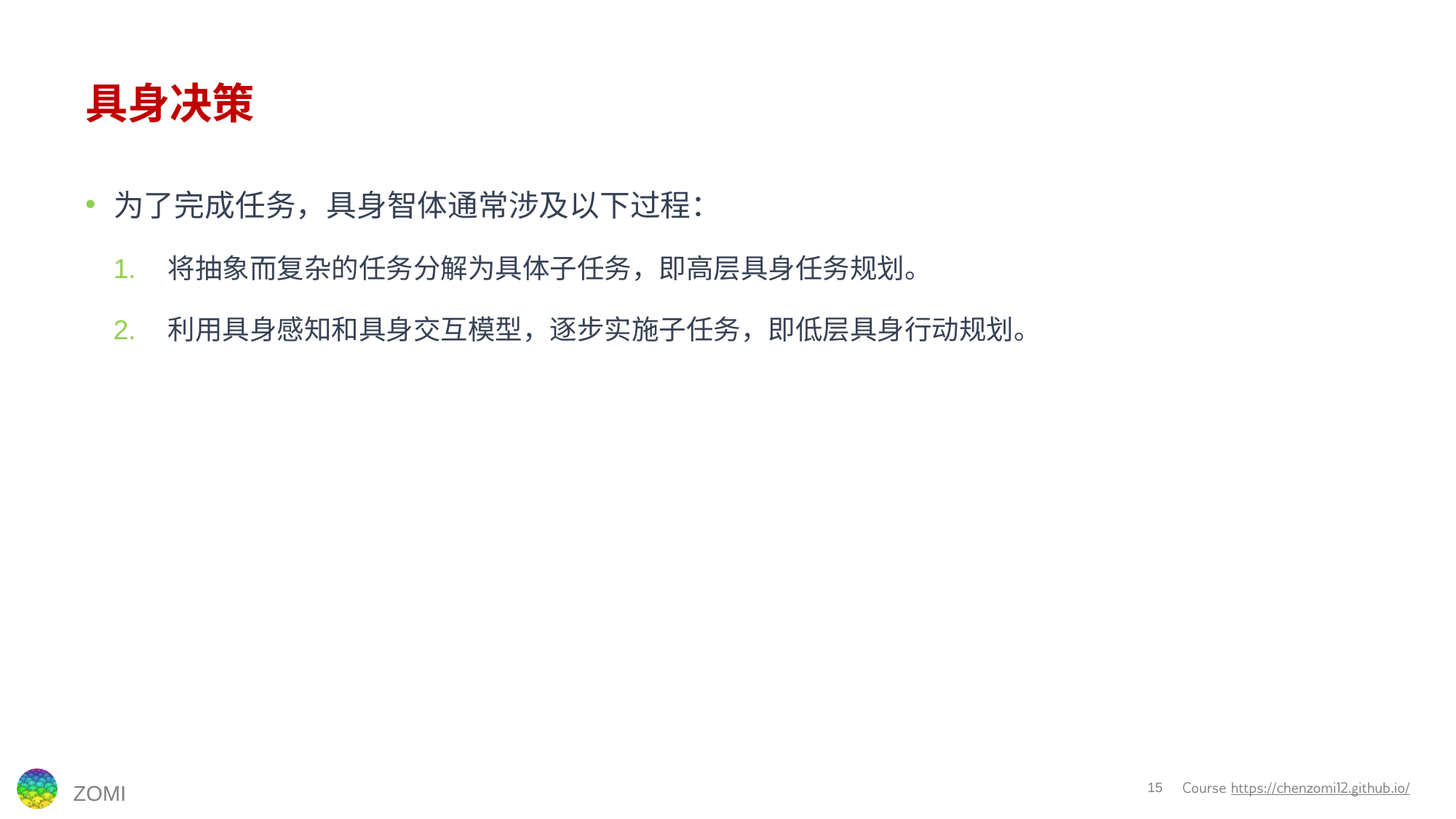

# 具身决策
为了完成任务，具身智体通常涉及以下过程：
将抽象而复杂的任务分解为具体子任务，即高层具身任务规划。
利用具身感知和具身交互模型，逐步实施子任务，即低层具身行动规划。